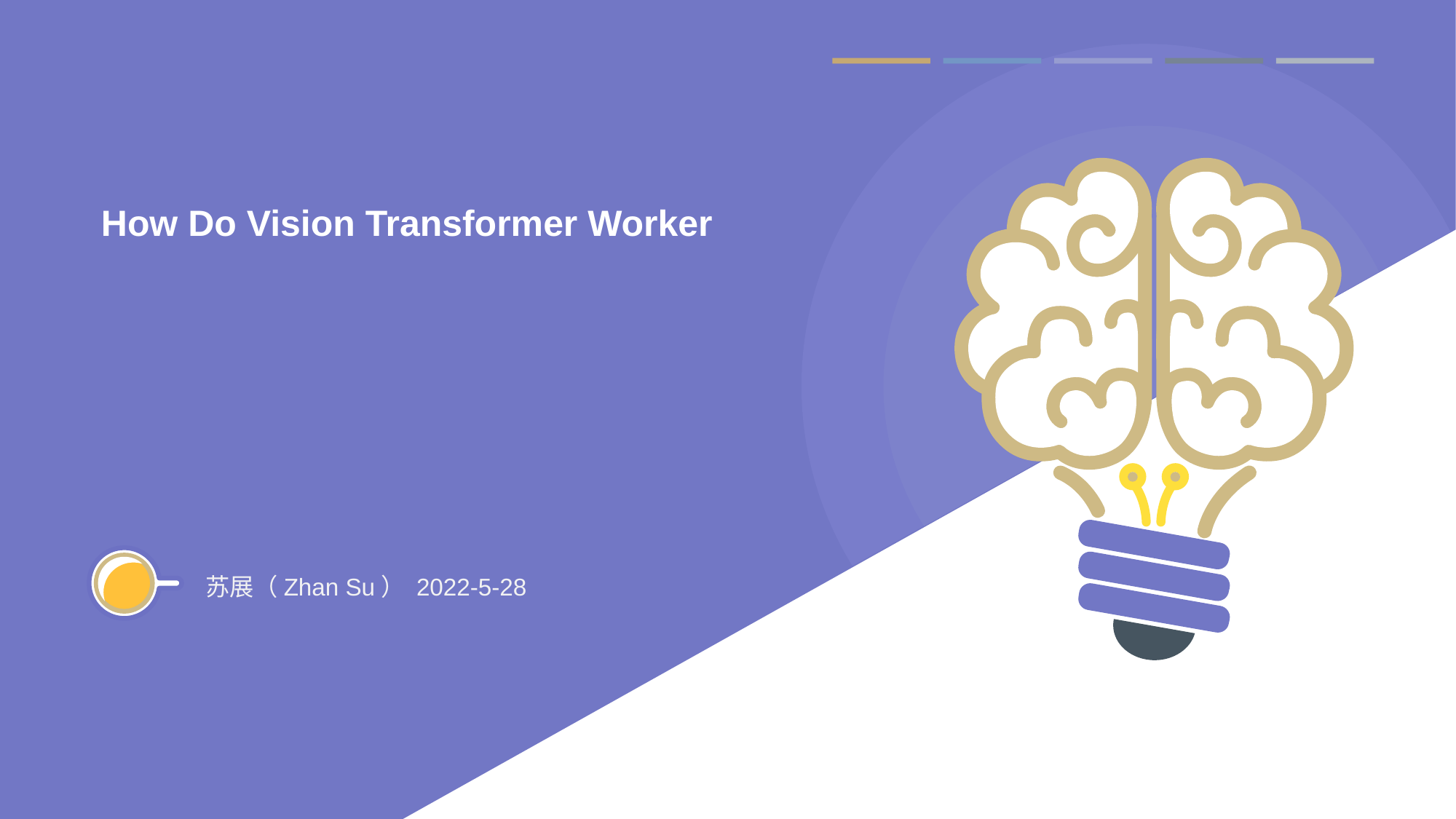

# How Do Vision Transformer Worker

苏展（Zhan Su） 2022-5-28